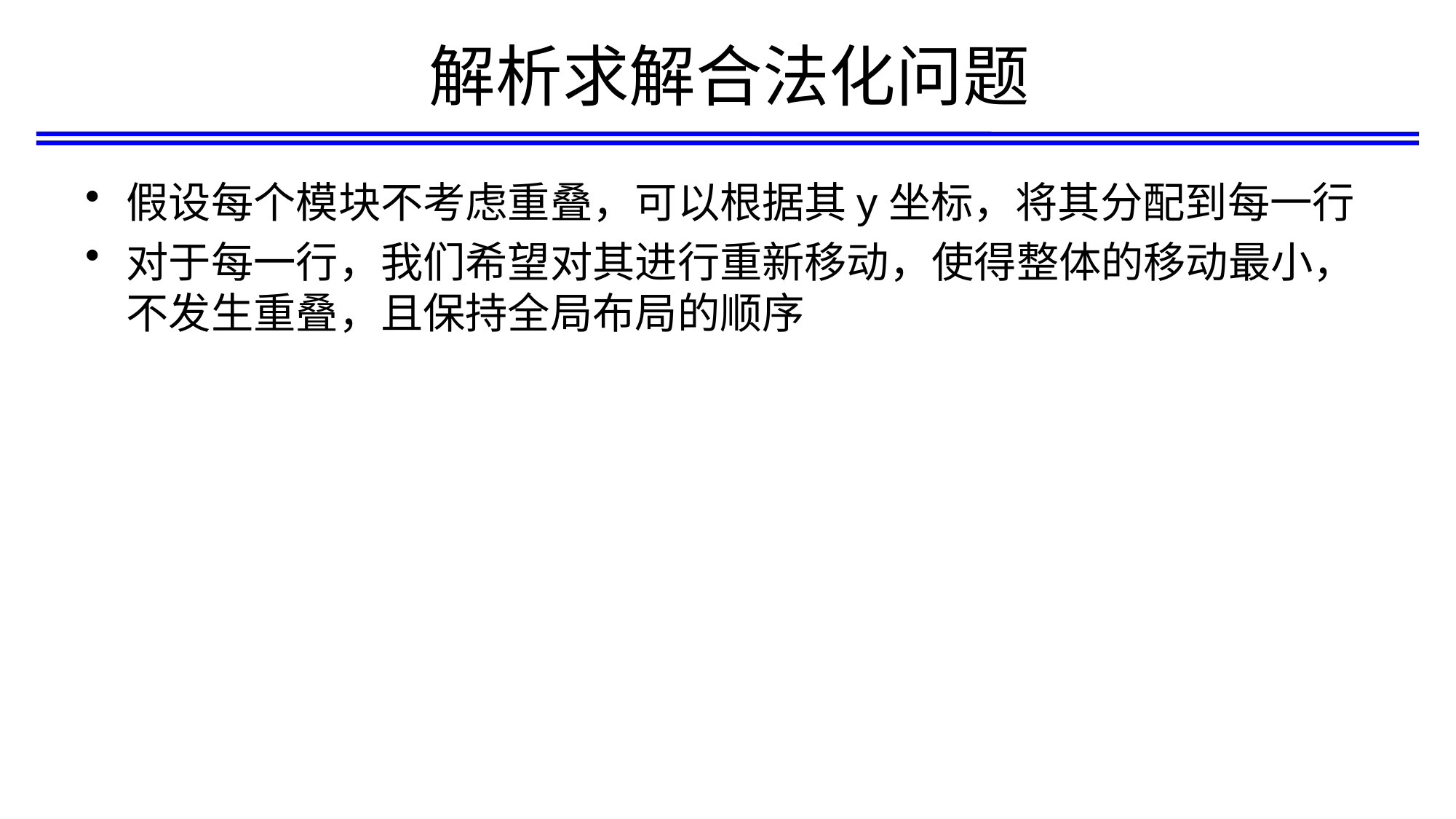

# 解析求解合法化问题
假设每个模块不考虑重叠，可以根据其y坐标，将其分配到每一行
对于每一行，我们希望对其进行重新移动，使得整体的移动最小，不发生重叠，且保持全局布局的顺序